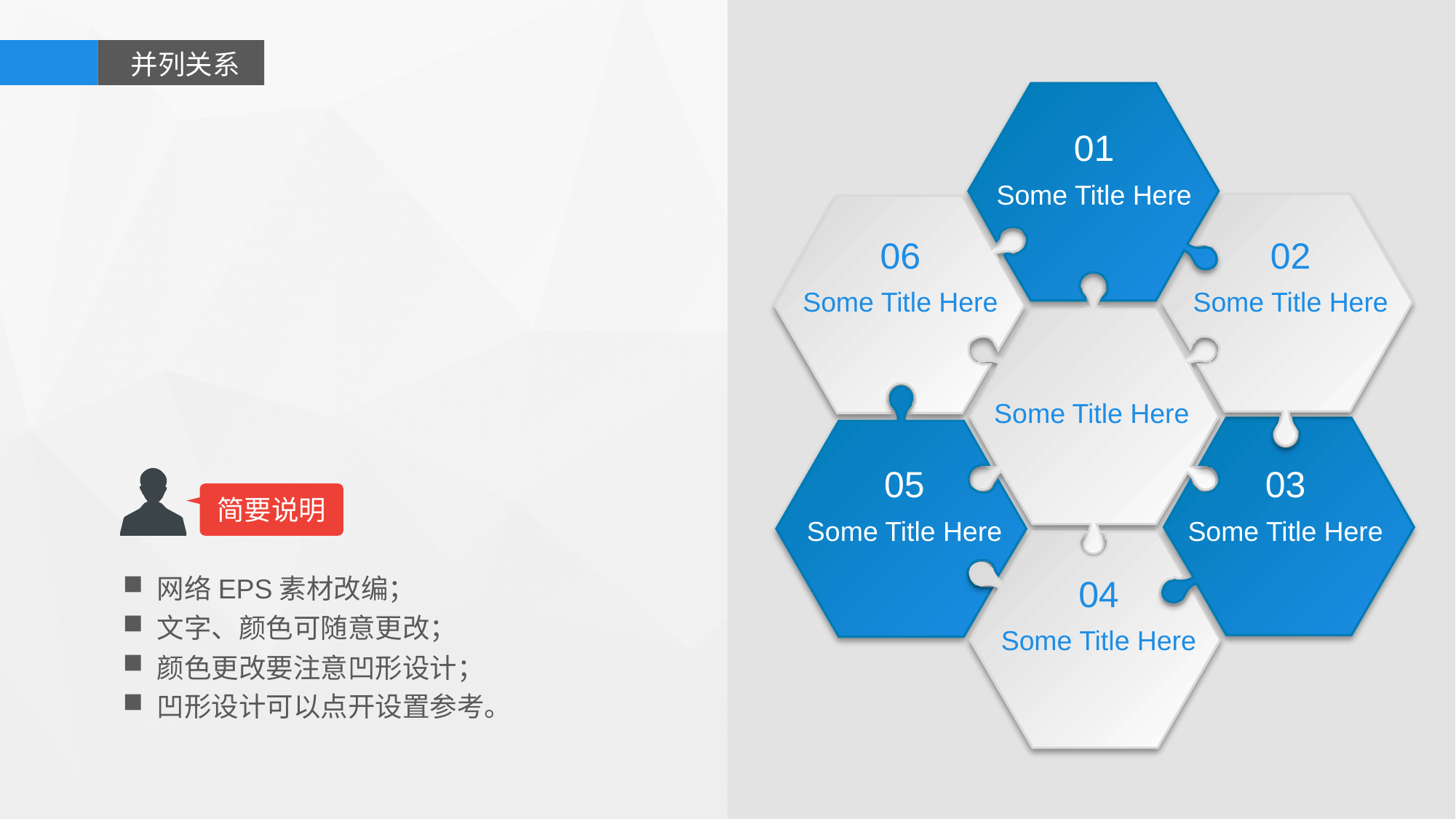

并列关系

01
Some Title Here

06
02

Some Title Here
Some Title Here

Some Title Here

05
03

简要说明

Some Title Here
Some Title Here

网络EPS素材改编；
文字、颜色可随意更改；
颜色更改要注意凹形设计；
凹形设计可以点开设置参考。
04
Some Title Here